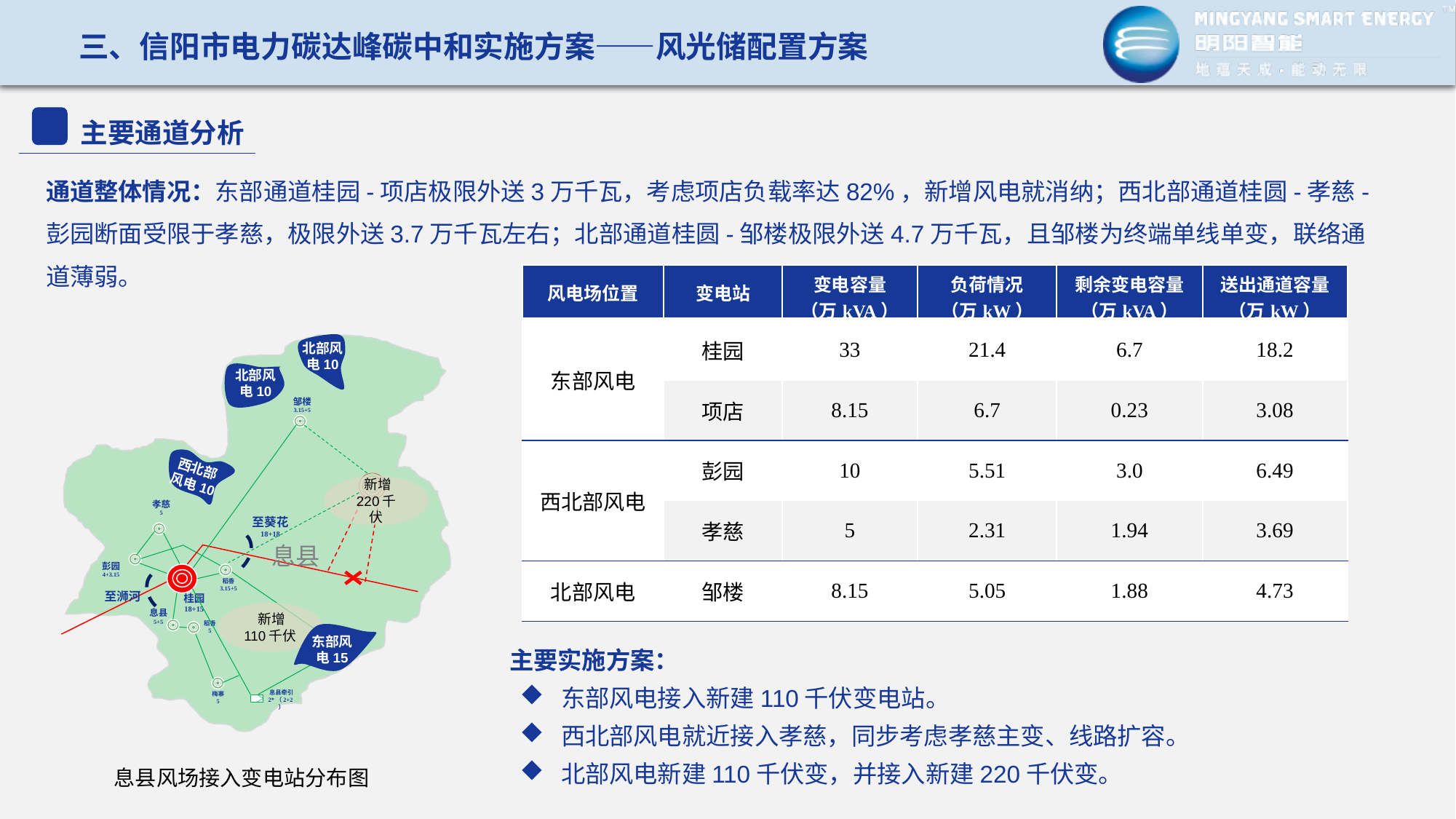

三、信阳市电力碳达峰碳中和实施方案——风光储配置方案
主要通道分析

通道整体情况：东部通道桂园-项店极限外送3万千瓦，考虑项店负载率达82%，新增风电就消纳；西北部通道桂圆-孝慈-彭园断面受限于孝慈，极限外送3.7万千瓦左右；北部通道桂圆-邹楼极限外送4.7万千瓦，且邹楼为终端单线单变，联络通道薄弱。
| 风电场位置 | 变电站 | 变电容量 （万kVA） | 负荷情况 （万kW） | 剩余变电容量 （万kVA） | 送出通道容量 （万kW） |
| --- | --- | --- | --- | --- | --- |
| 东部风电 | 桂园 | 33 | 21.4 | 6.7 | 18.2 |
|  | 项店 | 8.15 | 6.7 | 0.23 | 3.08 |
| 西北部风电 | 彭园 | 10 | 5.51 | 3.0 | 6.49 |
|  | 孝慈 | 5 | 2.31 | 1.94 | 3.69 |
| 北部风电 | 邹楼 | 8.15 | 5.05 | 1.88 | 4.73 |
北部风电10

北部风电10

邹楼
3.15+5

西北部风电10

 新增220千伏
孝慈
5
至葵花
18+18

息县

彭园
4+3.15

稻香
3.15+5
至浉河
桂园
18+15
 新增110千伏
息县
5+5

稻香
5

东部风电15

息县牵引
2*（2+2）
梅寨
5

主要实施方案：
东部风电接入新建110千伏变电站。
西北部风电就近接入孝慈，同步考虑孝慈主变、线路扩容。
北部风电新建110千伏变，并接入新建220千伏变。
息县风场接入变电站分布图